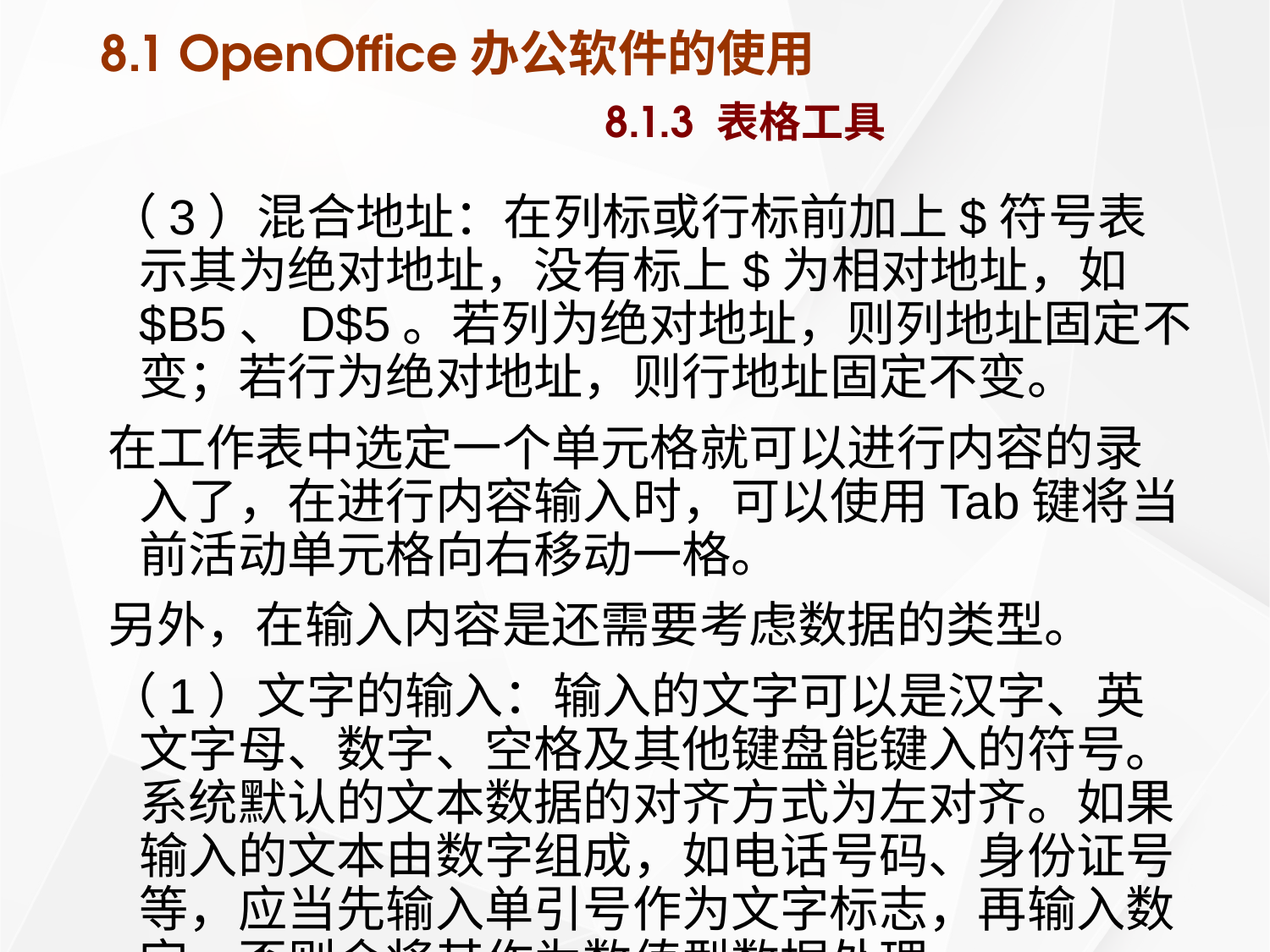

# 8.1 OpenOffice办公软件的使用 8.1.3 表格工具
（3）混合地址：在列标或行标前加上$符号表示其为绝对地址，没有标上$为相对地址，如$B5、D$5。若列为绝对地址，则列地址固定不变；若行为绝对地址，则行地址固定不变。
在工作表中选定一个单元格就可以进行内容的录入了，在进行内容输入时，可以使用Tab键将当前活动单元格向右移动一格。
另外，在输入内容是还需要考虑数据的类型。
（1）文字的输入：输入的文字可以是汉字、英文字母、数字、空格及其他键盘能键入的符号。系统默认的文本数据的对齐方式为左对齐。如果输入的文本由数字组成，如电话号码、身份证号等，应当先输入单引号作为文字标志，再输入数字，否则会将其作为数值型数据处理。